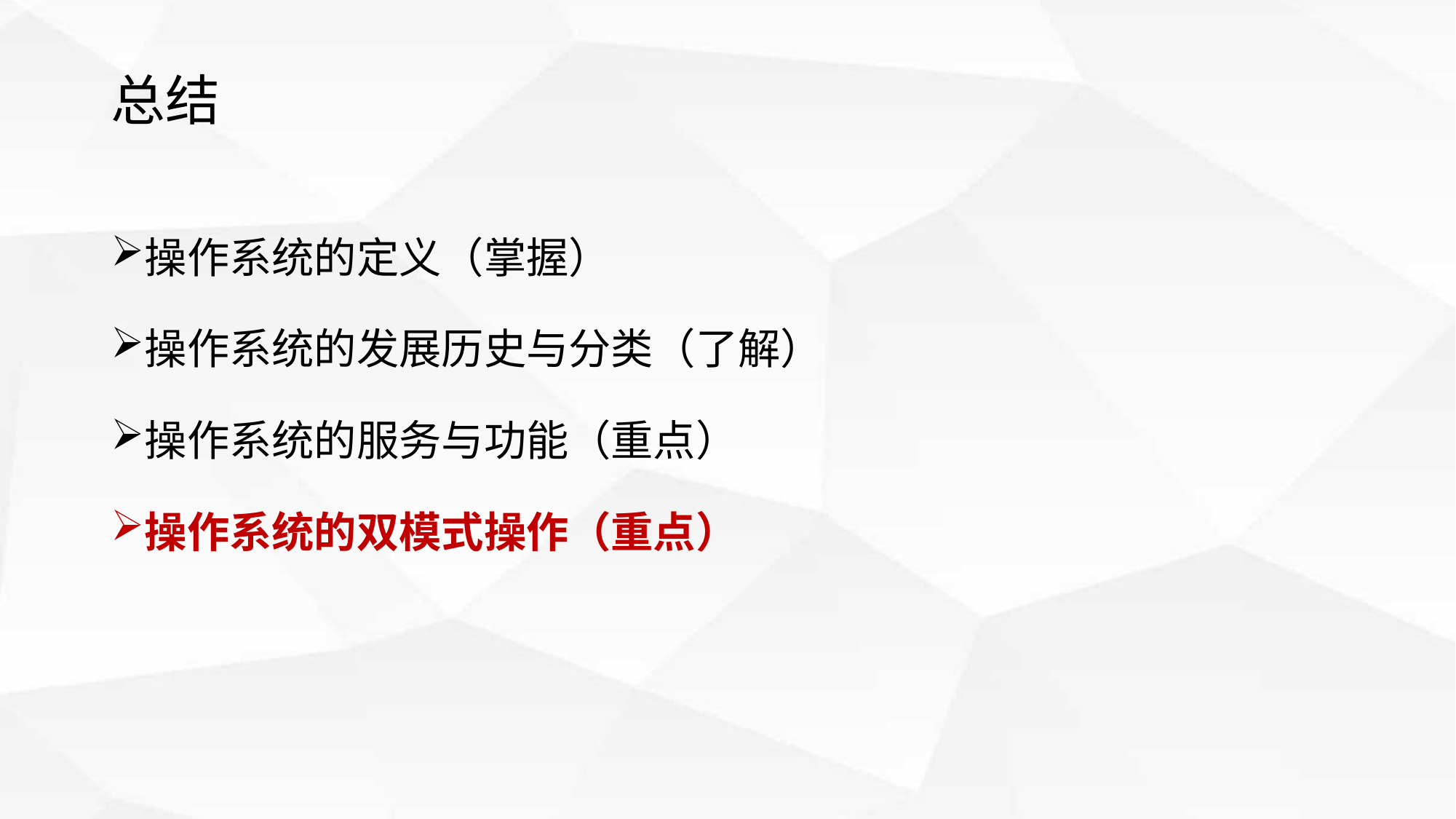

# 总结
操作系统的定义（掌握）
操作系统的发展历史与分类（了解）
操作系统的服务与功能（重点）
操作系统的双模式操作（重点）